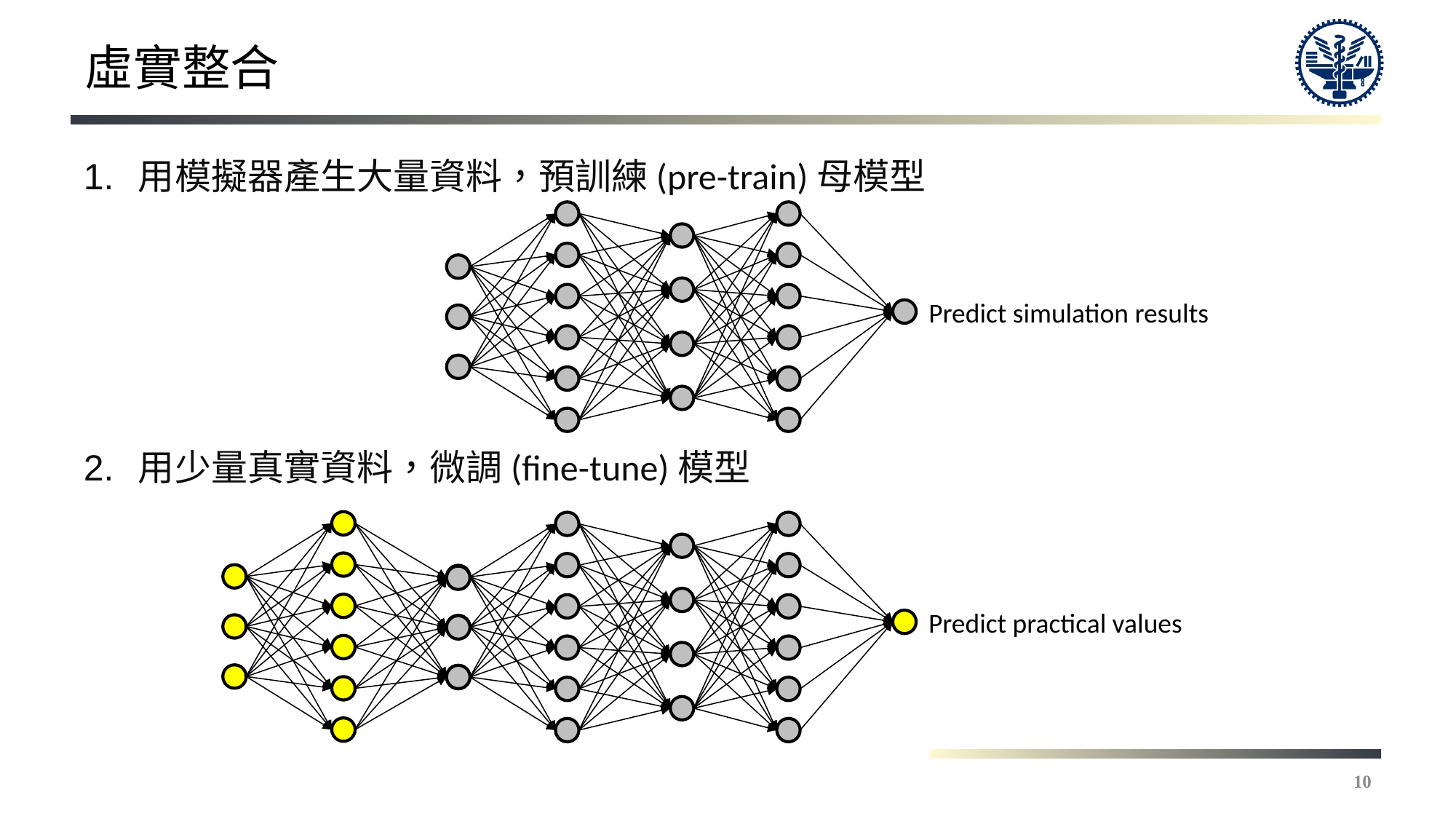

# 虛實整合
用模擬器產生大量資料，預訓練(pre-train)母模型

用少量真實資料，微調(fine-tune)模型

Predict simulation results

Predict practical values
10